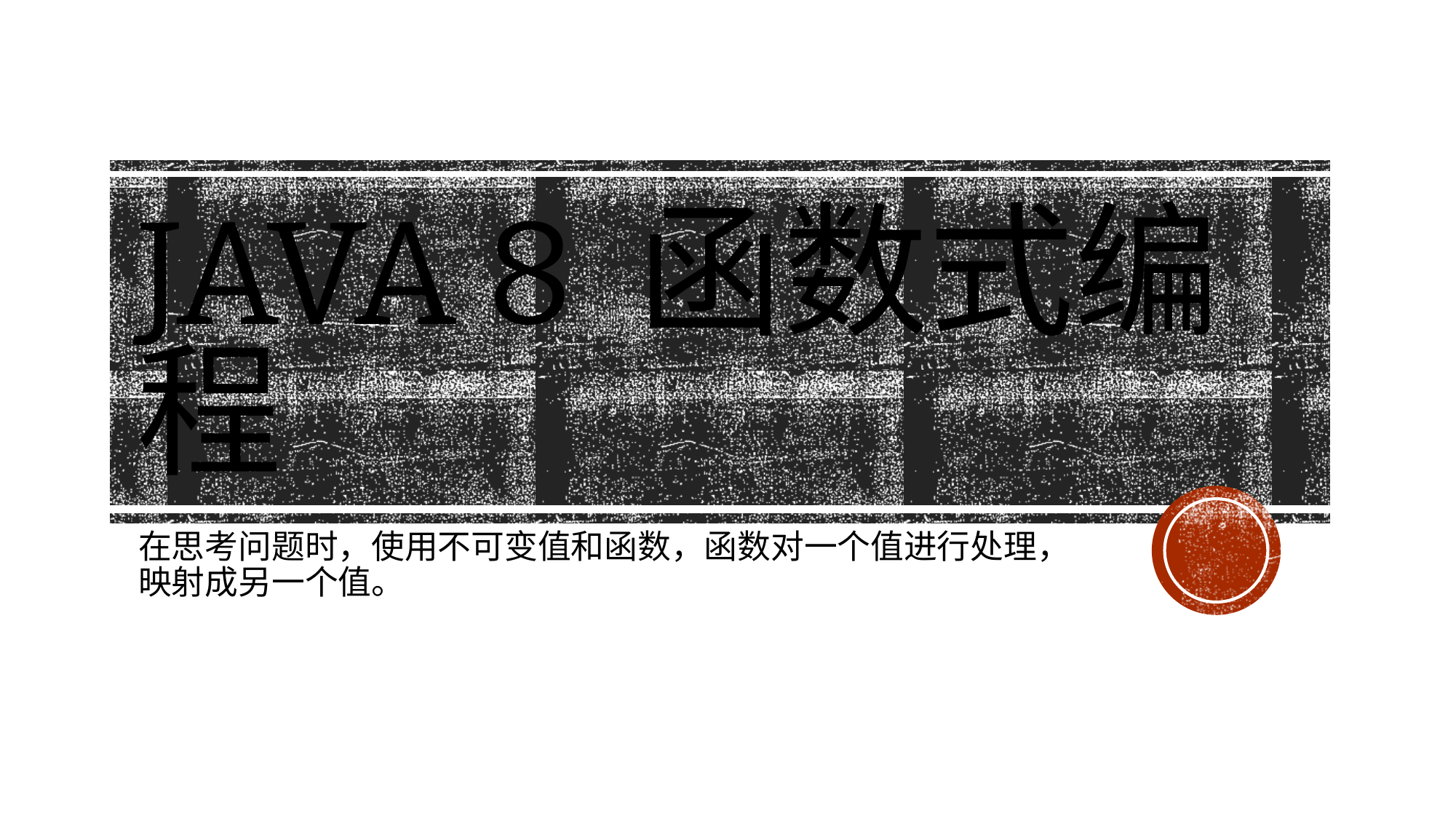

# Java 8 函数式编程
在思考问题时，使用不可变值和函数，函数对一个值进行处理，映射成另一个值。